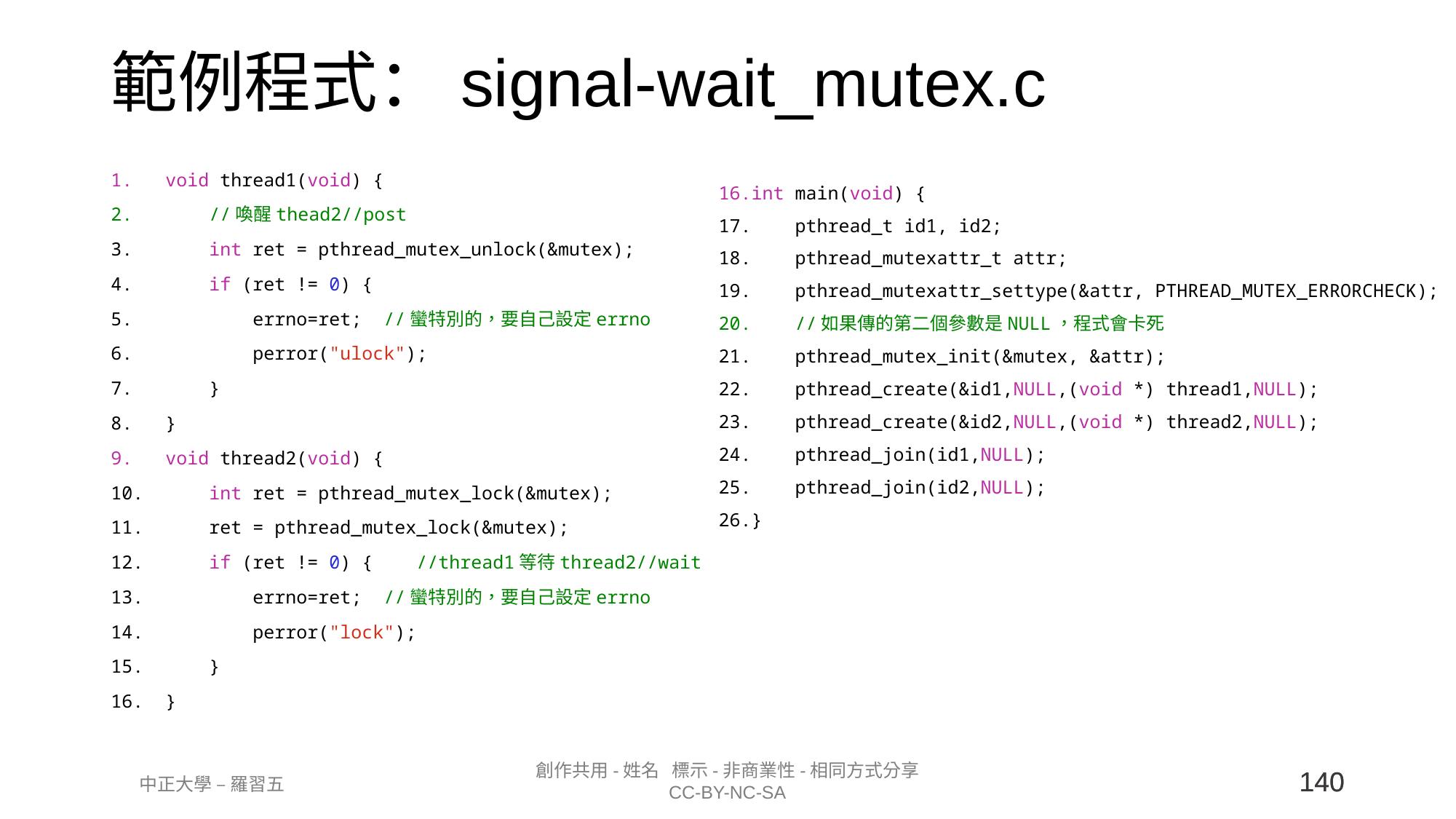

# 範例程式：signal-wait_mutex.c
void thread1(void) {
    //喚醒thead2//post
    int ret = pthread_mutex_unlock(&mutex);
    if (ret != 0) {
        errno=ret;  //蠻特別的，要自己設定errno
        perror("ulock");
    }
}
void thread2(void) {
    int ret = pthread_mutex_lock(&mutex);
    ret = pthread_mutex_lock(&mutex);
    if (ret != 0) {    //thread1等待thread2//wait
        errno=ret;  //蠻特別的，要自己設定errno
        perror("lock");
    }
}

int main(void) {
    pthread_t id1, id2;
    pthread_mutexattr_t attr;
    pthread_mutexattr_settype(&attr, PTHREAD_MUTEX_ERRORCHECK);
    //如果傳的第二個參數是NULL，程式會卡死
    pthread_mutex_init(&mutex, &attr);
    pthread_create(&id1,NULL,(void *) thread1,NULL);
    pthread_create(&id2,NULL,(void *) thread2,NULL);
    pthread_join(id1,NULL);
    pthread_join(id2,NULL);
}